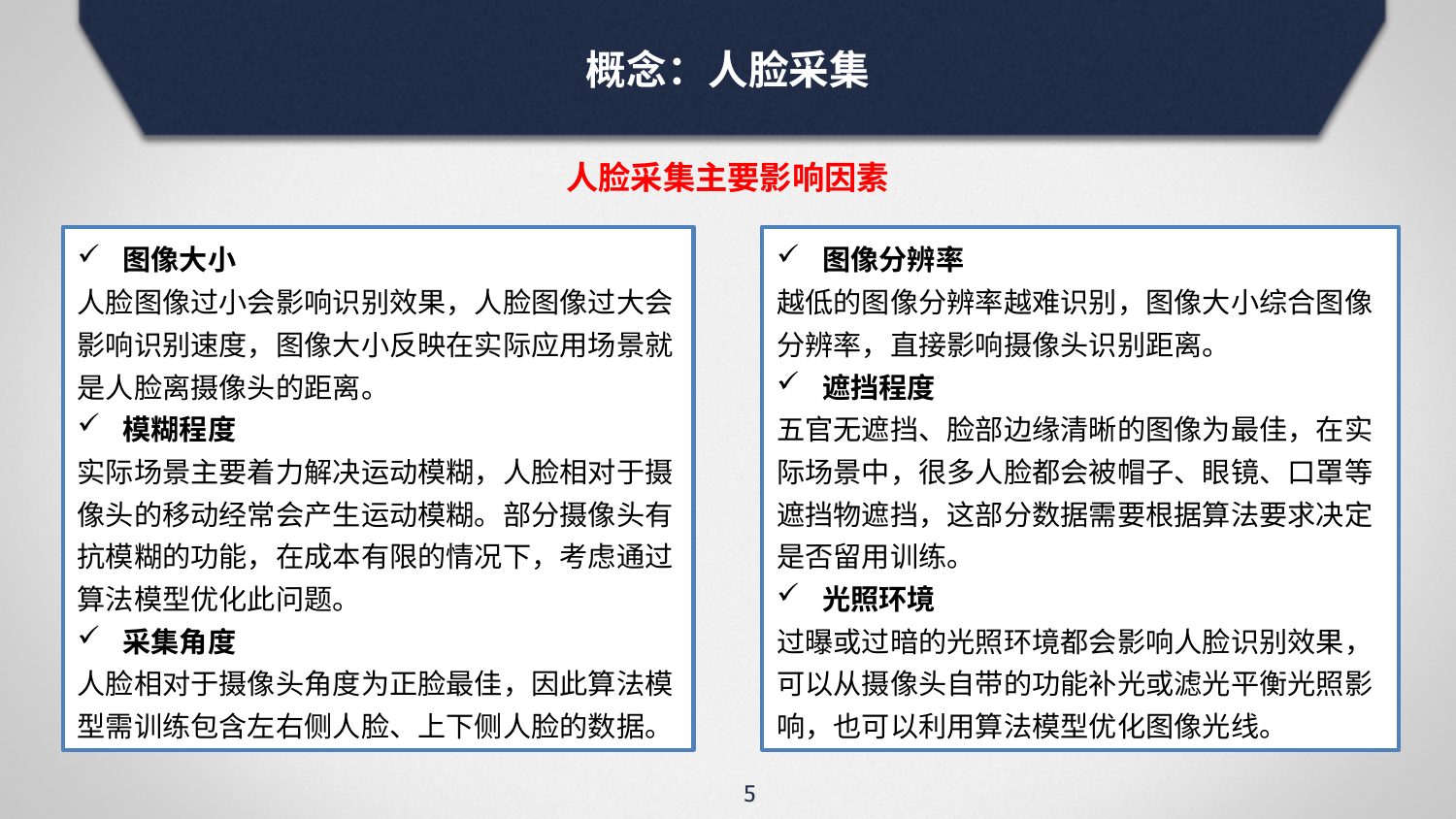

概念：人脸采集
人脸采集主要影响因素
图像分辨率
越低的图像分辨率越难识别，图像大小综合图像分辨率，直接影响摄像头识别距离。
遮挡程度
五官无遮挡、脸部边缘清晰的图像为最佳，在实际场景中，很多人脸都会被帽子、眼镜、口罩等遮挡物遮挡，这部分数据需要根据算法要求决定是否留用训练。
光照环境
过曝或过暗的光照环境都会影响人脸识别效果，可以从摄像头自带的功能补光或滤光平衡光照影响，也可以利用算法模型优化图像光线。
图像大小
人脸图像过小会影响识别效果，人脸图像过大会影响识别速度，图像大小反映在实际应用场景就是人脸离摄像头的距离。
模糊程度
实际场景主要着力解决运动模糊，人脸相对于摄像头的移动经常会产生运动模糊。部分摄像头有抗模糊的功能，在成本有限的情况下，考虑通过算法模型优化此问题。
采集角度
人脸相对于摄像头角度为正脸最佳，因此算法模型需训练包含左右侧人脸、上下侧人脸的数据。
5